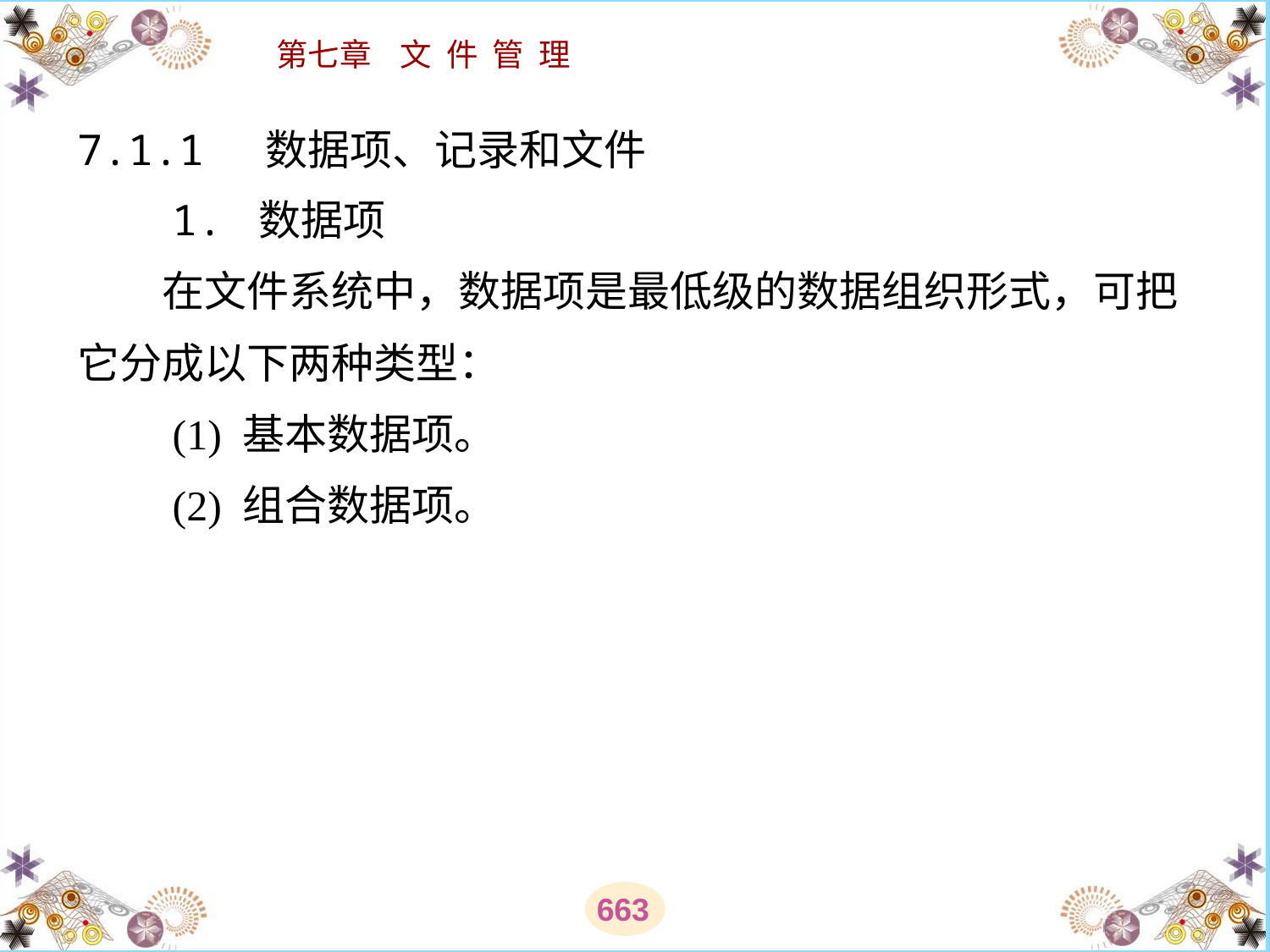

# 7.1.1  数据项、记录和文件 　　1. 数据项 　　在文件系统中，数据项是最低级的数据组织形式，可把它分成以下两种类型： 　　(1) 基本数据项。 　　(2) 组合数据项。